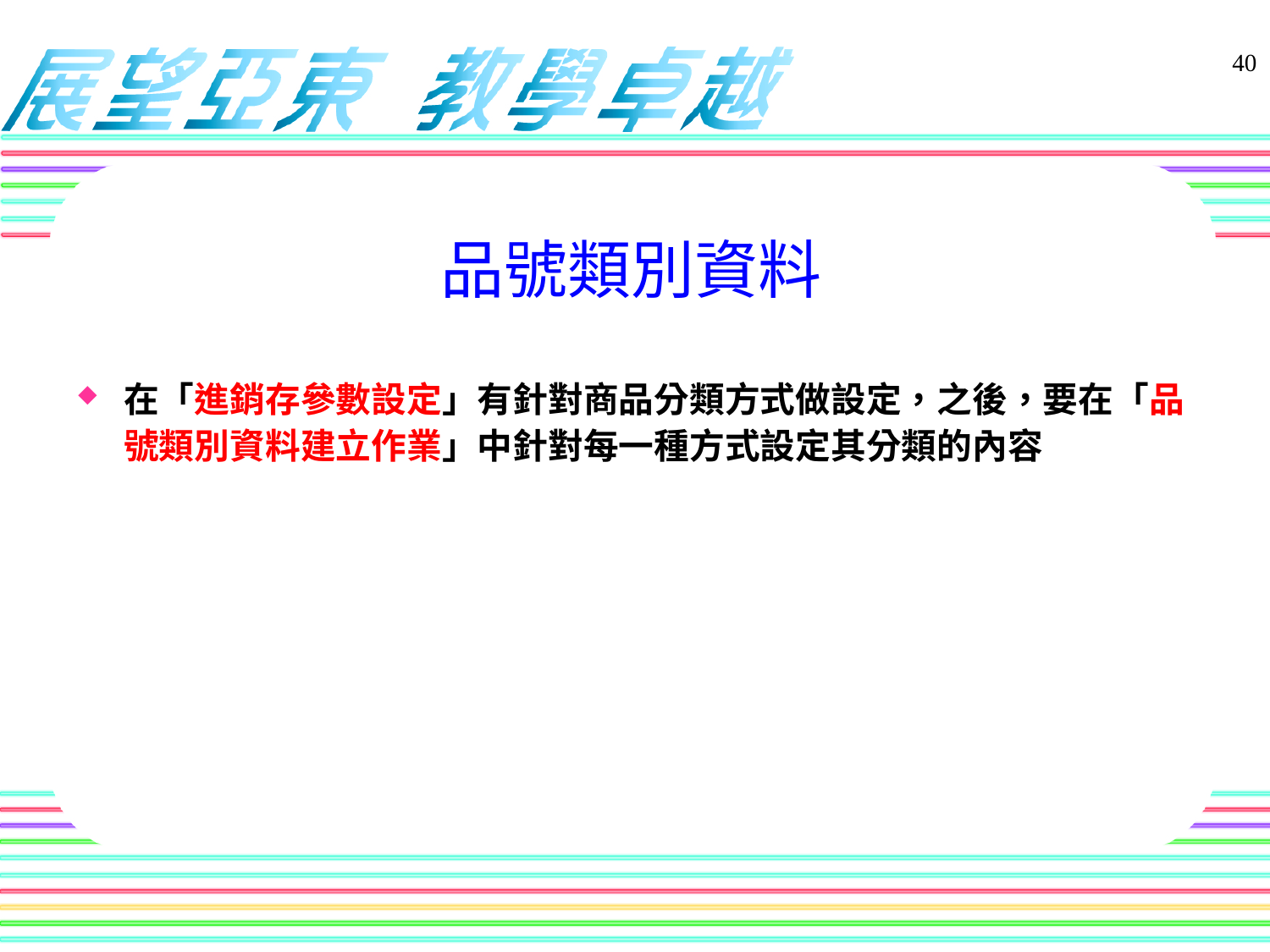

品號類別資料
在「進銷存參數設定」有針對商品分類方式做設定，之後，要在「品號類別資料建立作業」中針對每一種方式設定其分類的內容
40